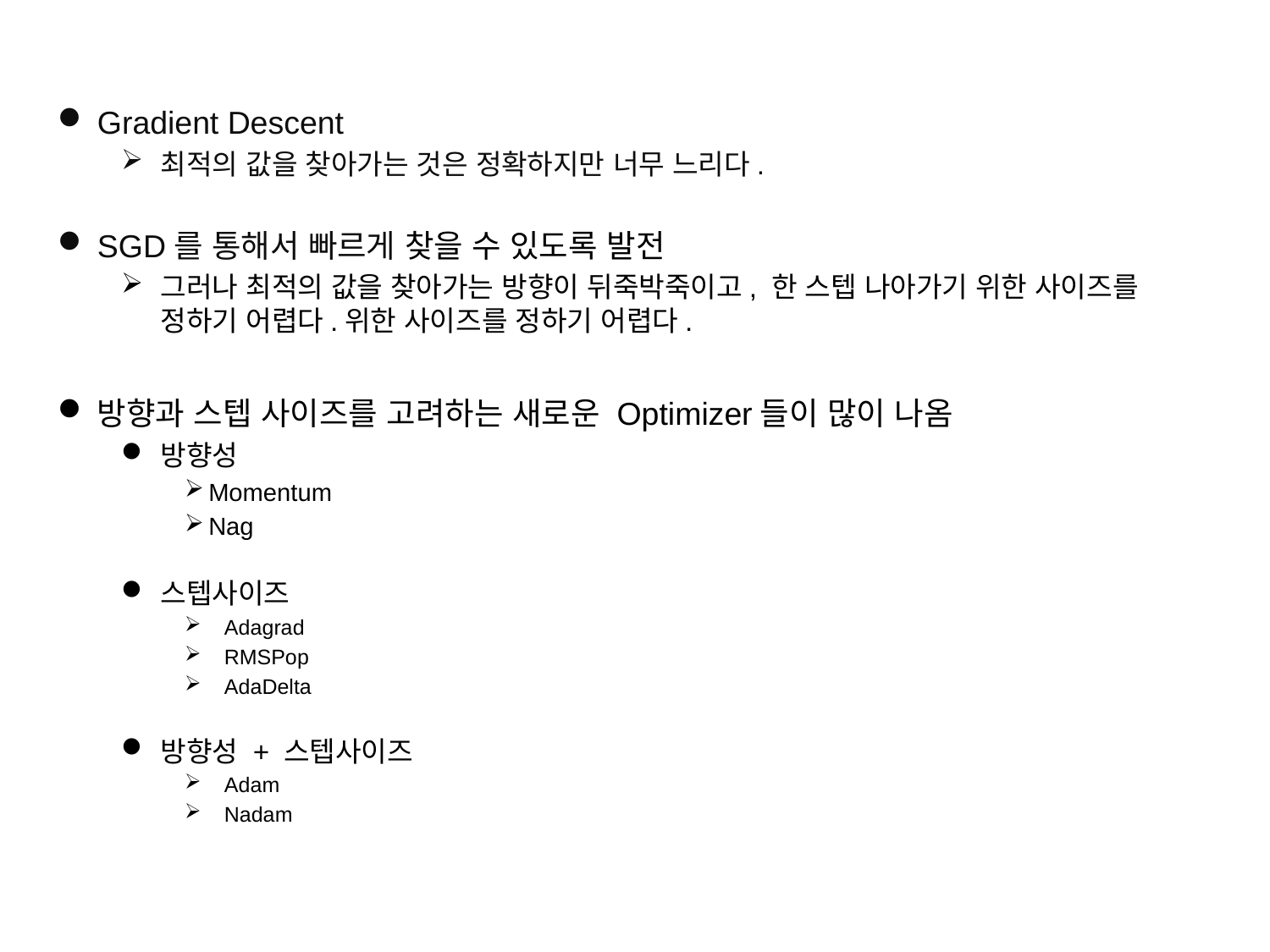

Gradient Descent
최적의 값을 찾아가는 것은 정확하지만 너무 느리다.

SGD를 통해서 빠르게 찾을 수 있도록 발전
그러나 최적의 값을 찾아가는 방향이 뒤죽박죽이고, 한 스텝 나아가기 위한 사이즈를 정하기 어렵다.위한 사이즈를 정하기 어렵다.
방향과 스텝 사이즈를 고려하는 새로운 Optimizer들이 많이 나옴
방향성
Momentum
Nag

스텝사이즈
Adagrad
RMSPop
AdaDelta

방향성 + 스텝사이즈
Adam
Nadam